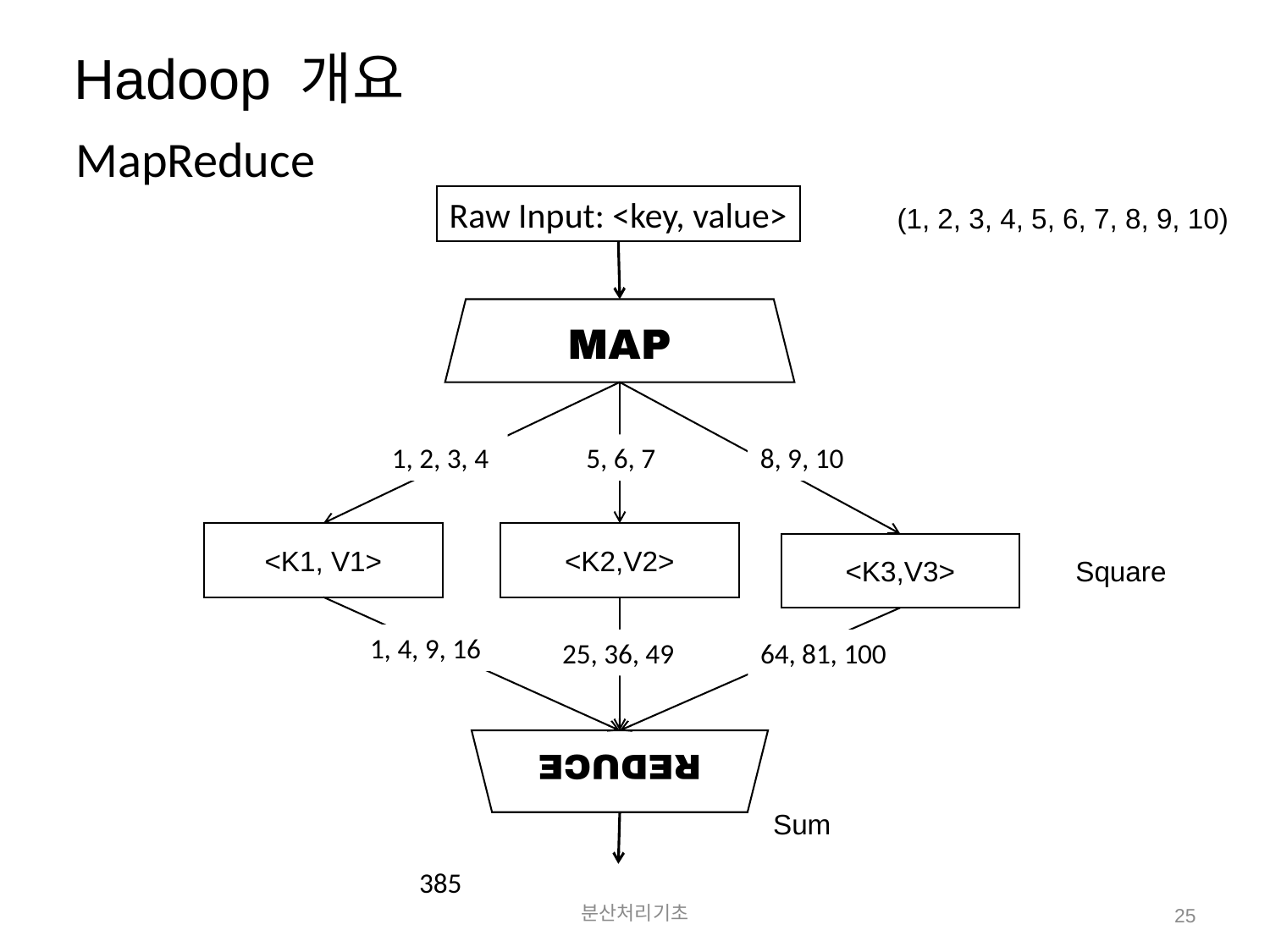

# Hadoop 개요
MapReduce
Raw Input: <key, value>
(1, 2, 3, 4, 5, 6, 7, 8, 9, 10)
MAP
1, 2, 3, 4
5, 6, 7
8, 9, 10
<K1, V1>
<K2,V2>
<K3,V3>
Square
1, 4, 9, 16
25, 36, 49
64, 81, 100
REDUCE
Sum
385

분산처리기초
25